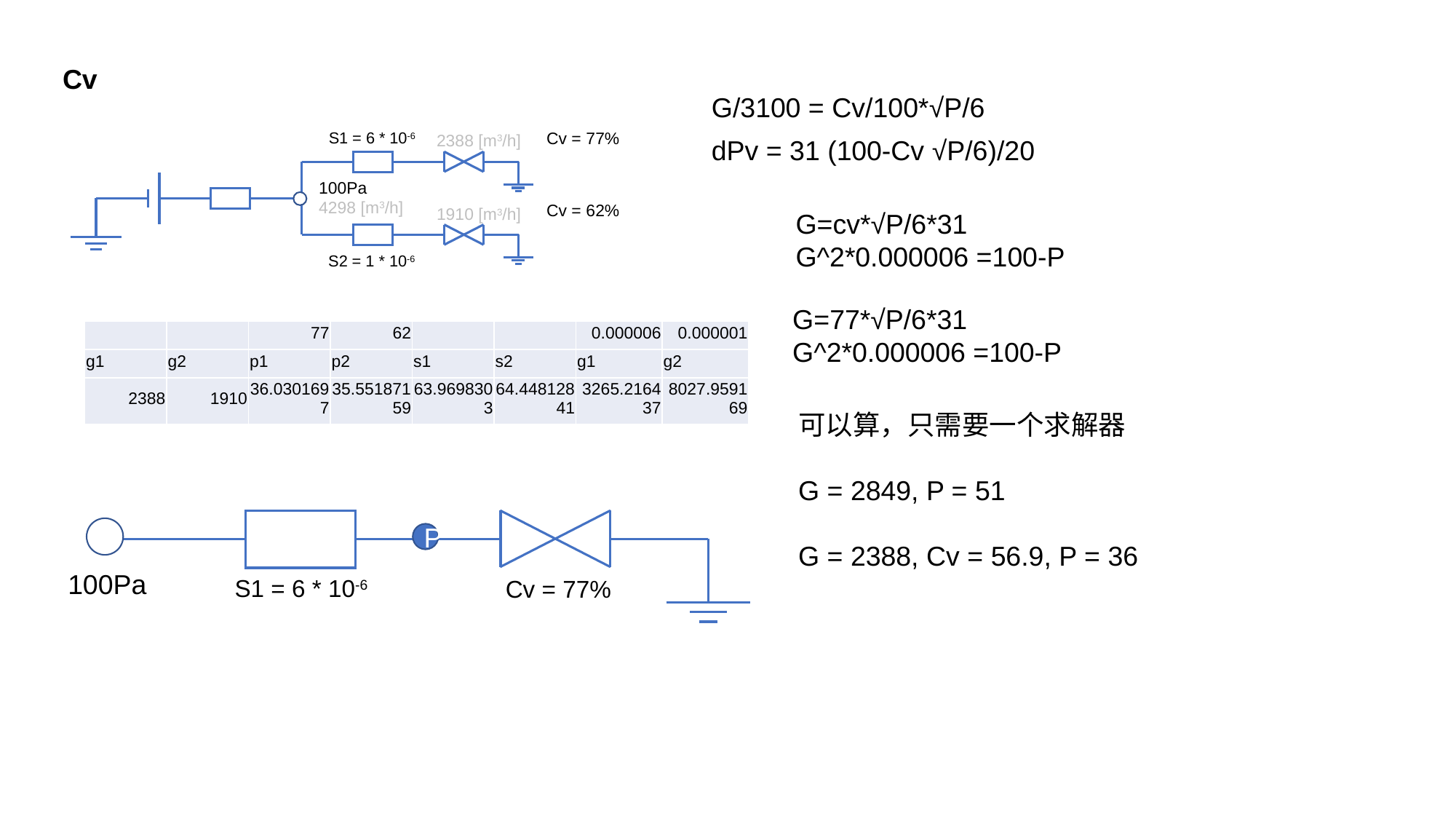

Cv
G/3100 = Cv/100*√P/6
Cv = 77%
S1 = 6 * 10-6
2388 [m3/h]
dPv = 31 (100-Cv √P/6)/20

100Pa
4298 [m3/h]

Cv = 62%
1910 [m3/h]
G=cv*√P/6*31
G^2*0.000006 =100-P
S2 = 1 * 10-6
G=77*√P/6*31
G^2*0.000006 =100-P
|  |  | 77 | 62 |  |  | 0.000006 | 0.000001 |
| --- | --- | --- | --- | --- | --- | --- | --- |
| g1 | g2 | p1 | p2 | s1 | s2 | g1 | g2 |
| 2388 | 1910 | 36.0301697 | 35.55187159 | 63.9698303 | 64.44812841 | 3265.216437 | 8027.959169 |
可以算，只需要一个求解器

G = 2849, P = 51

G = 2388, Cv = 56.9, P = 36

P
100Pa
S1 = 6 * 10-6
Cv = 77%